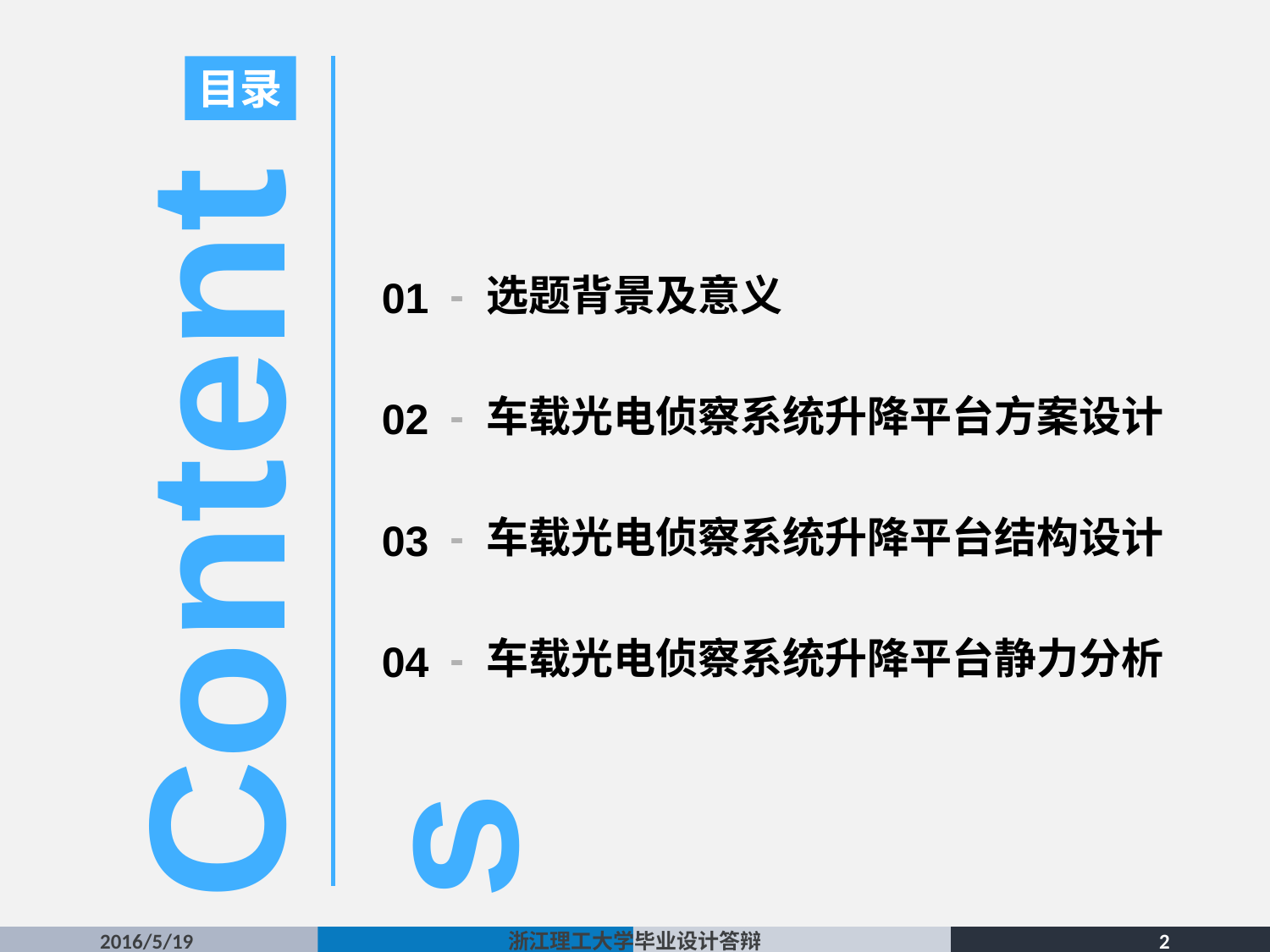

目录
01
-
选题背景及意义
Contents
02
车载光电侦察系统升降平台方案设计
-
03
车载光电侦察系统升降平台结构设计
-
04
车载光电侦察系统升降平台静力分析
-
2016/5/19
浙江理工大学毕业设计答辩
2